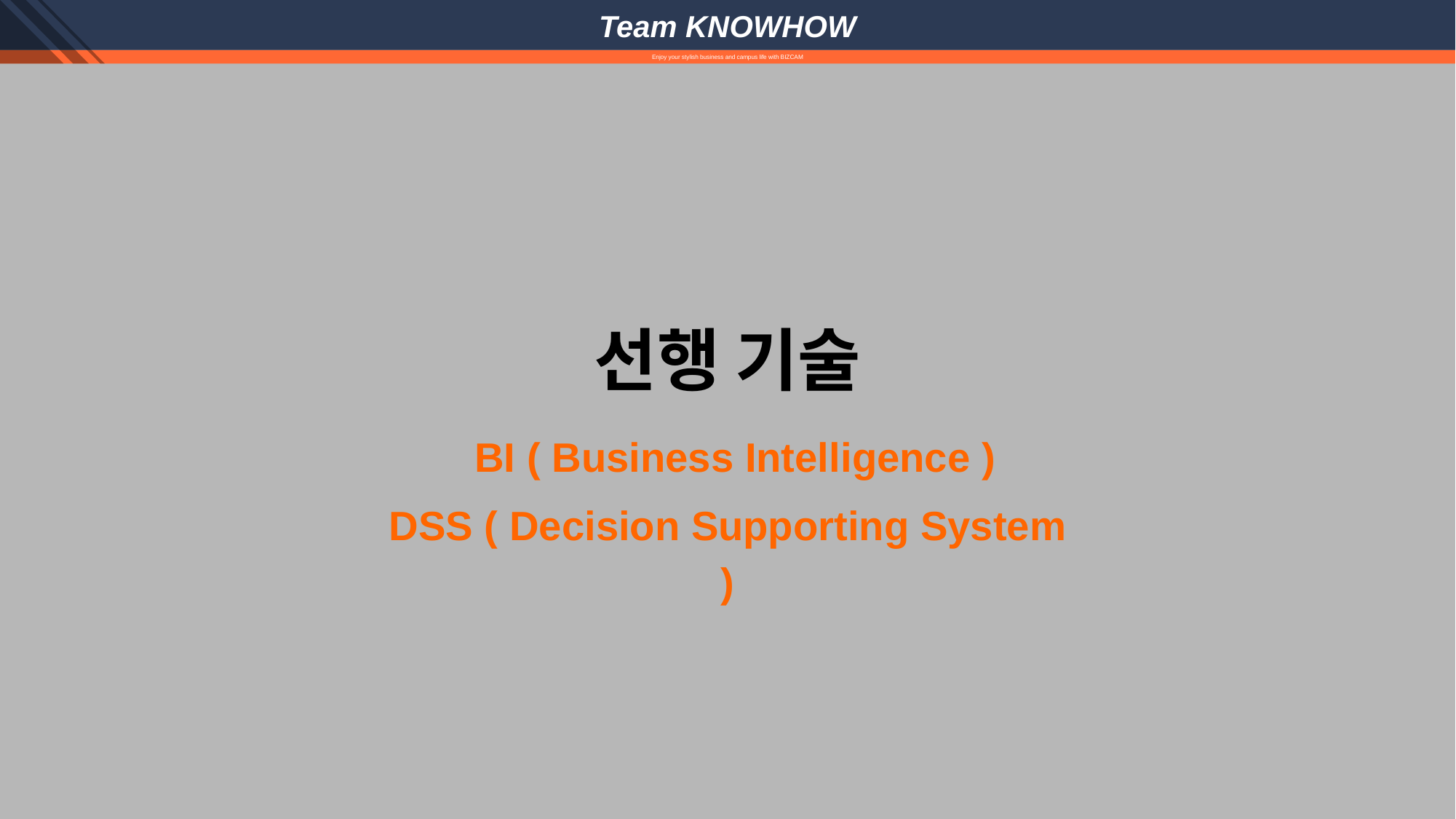

Team KNOWHOW

Enjoy your stylish business and campus life with BIZCAM
선행 기술
 BI ( Business Intelligence )
DSS ( Decision Supporting System )